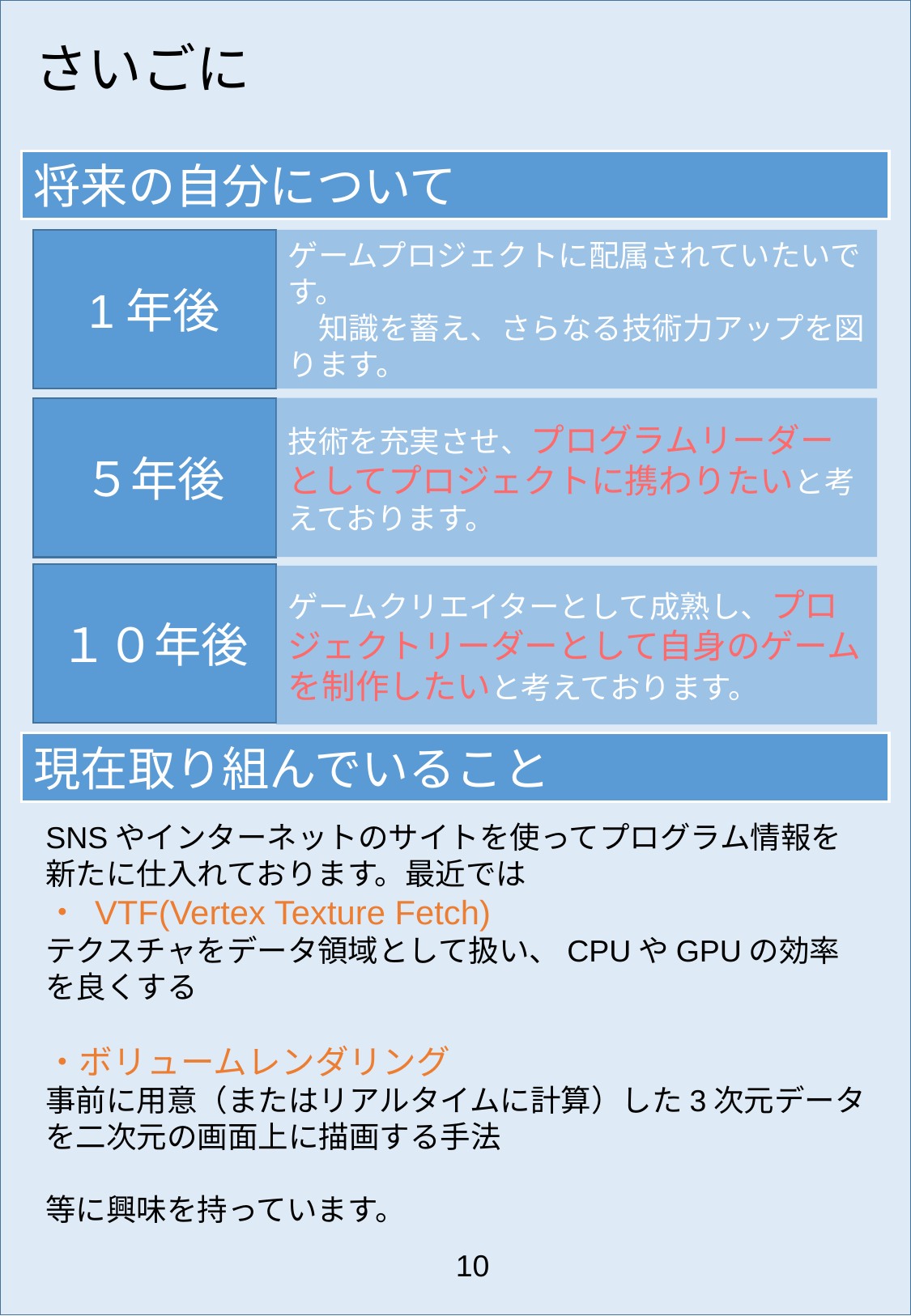

さいごに
将来の自分について
1年後
ゲームプロジェクトに配属されていたいです。
　知識を蓄え、さらなる技術力アップを図ります。
技術を充実させ、プログラムリーダーとしてプロジェクトに携わりたいと考えております。
５年後
１０年後
ゲームクリエイターとして成熟し、プロジェクトリーダーとして自身のゲームを制作したいと考えております。
現在取り組んでいること
SNSやインターネットのサイトを使ってプログラム情報を新たに仕入れております。最近では
・ VTF(Vertex Texture Fetch)
テクスチャをデータ領域として扱い、CPUやGPUの効率を良くする

・ボリュームレンダリング
事前に用意（またはリアルタイムに計算）した3次元データを二次元の画面上に描画する手法

等に興味を持っています。
10